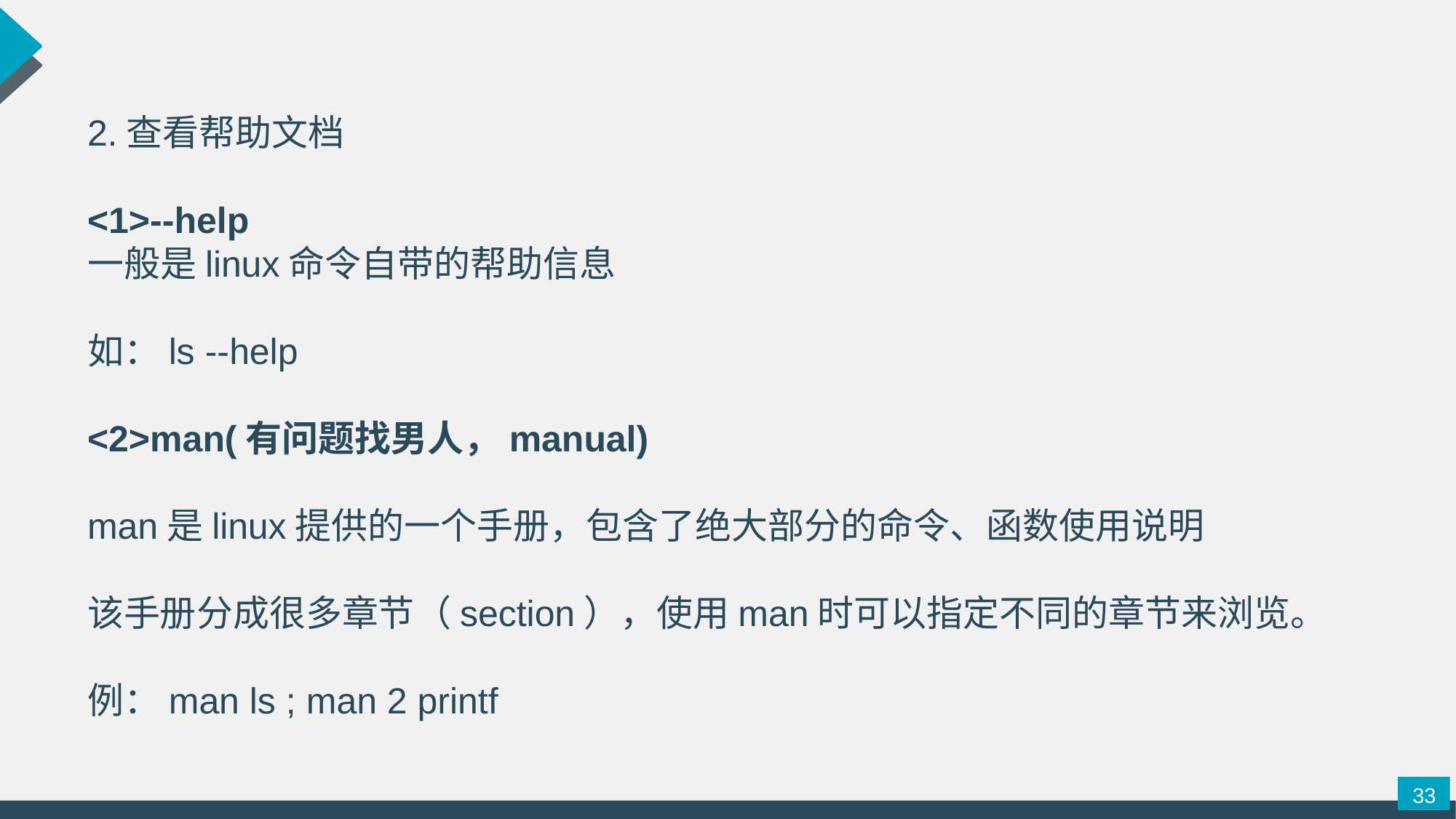

2.查看帮助文档

<1>--help
一般是linux命令自带的帮助信息

如：ls --help

<2>man(有问题找男人，manual)

man是linux提供的一个手册，包含了绝大部分的命令、函数使用说明

该手册分成很多章节（section），使用man时可以指定不同的章节来浏览。

例：man ls ; man 2 printf